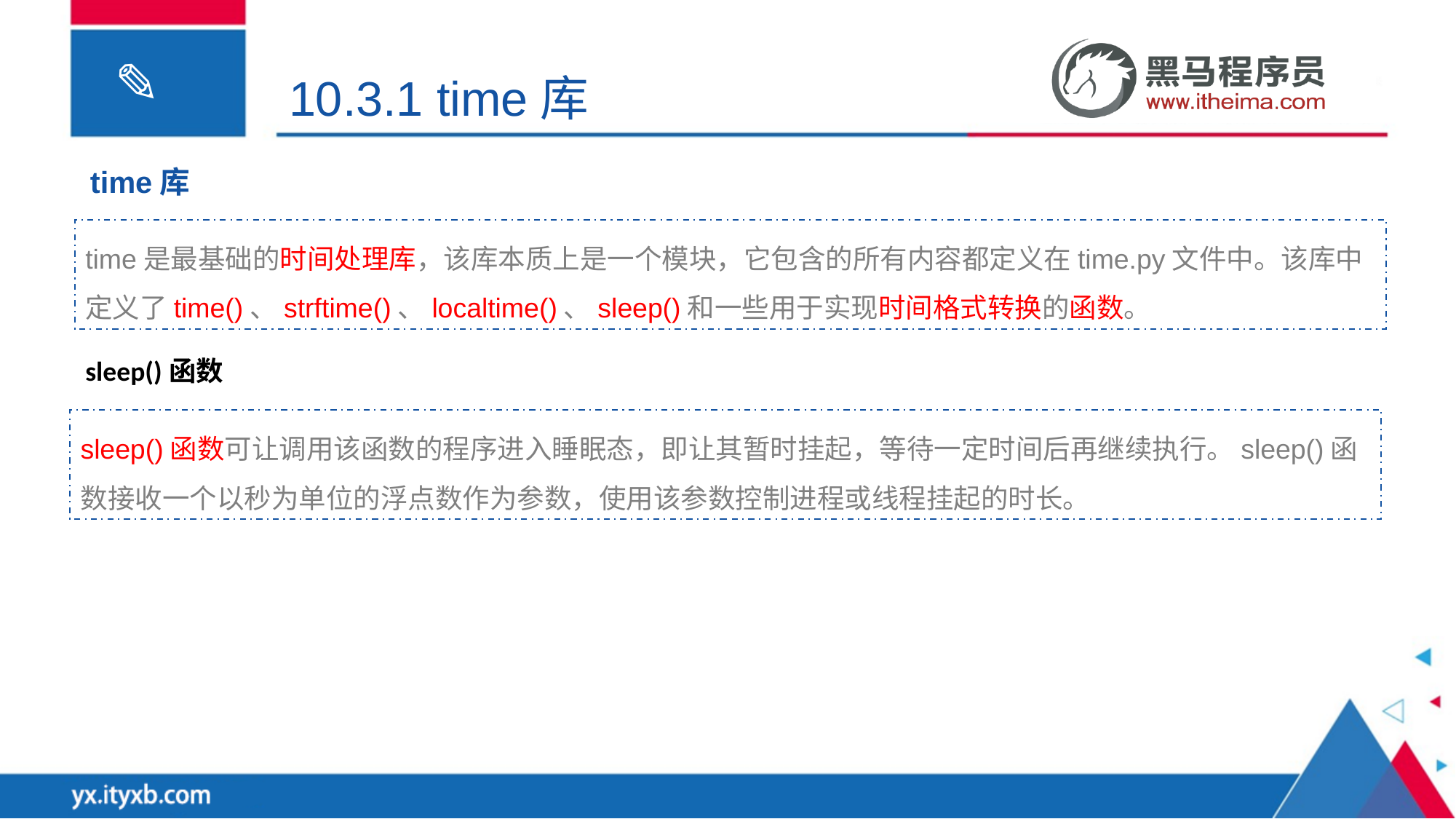

10.3.1 time库
time库
time是最基础的时间处理库，该库本质上是一个模块，它包含的所有内容都定义在time.py文件中。该库中定义了time()、strftime()、localtime()、sleep()和一些用于实现时间格式转换的函数。
sleep()函数
sleep()函数可让调用该函数的程序进入睡眠态，即让其暂时挂起，等待一定时间后再继续执行。sleep()函数接收一个以秒为单位的浮点数作为参数，使用该参数控制进程或线程挂起的时长。